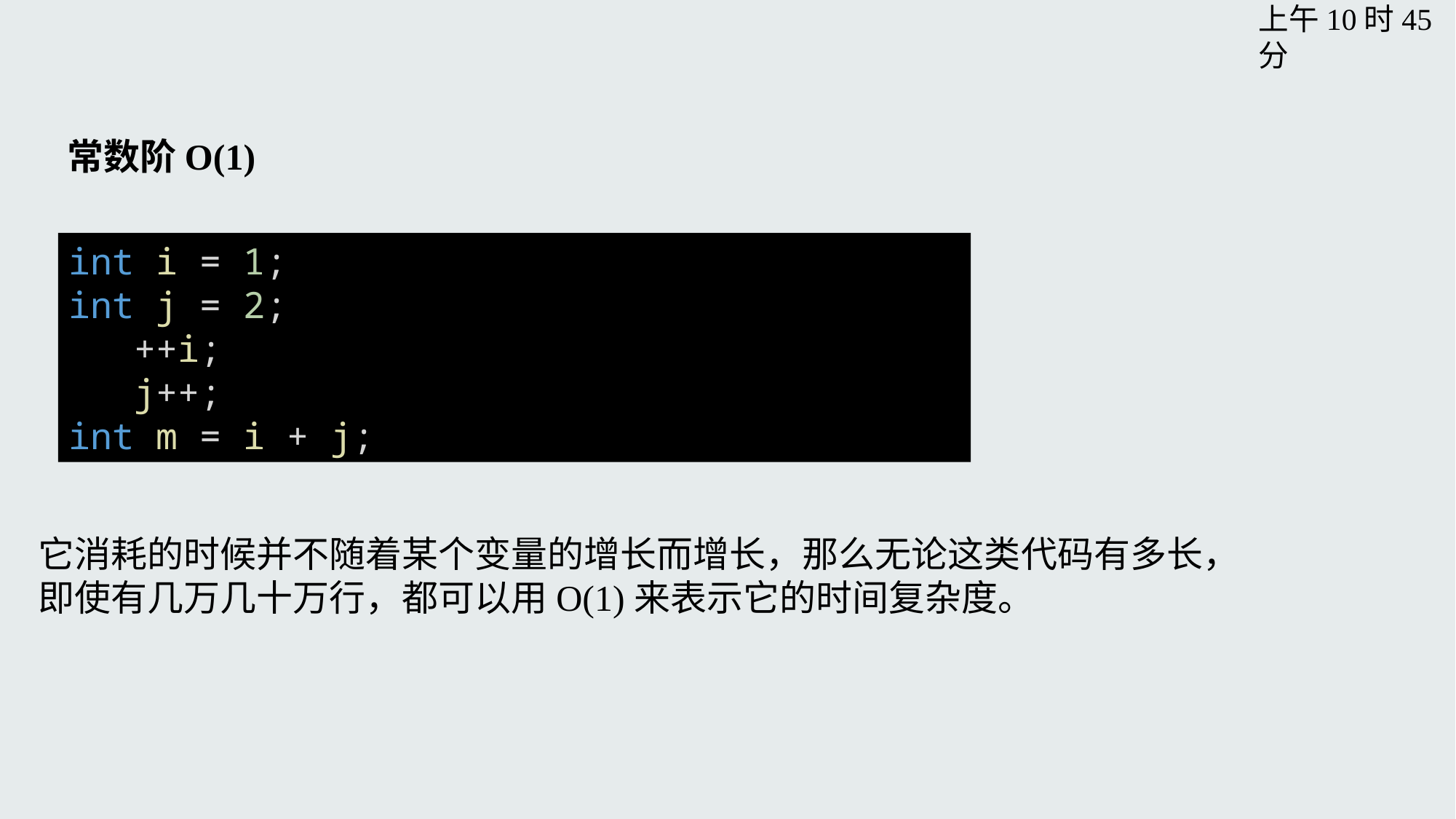

常数阶O(1)
int i = 1;
int j = 2;
3: ++i;
4: j++;
int m = i + j;
它消耗的时候并不随着某个变量的增长而增长，那么无论这类代码有多长，即使有几万几十万行，都可以用O(1)来表示它的时间复杂度。